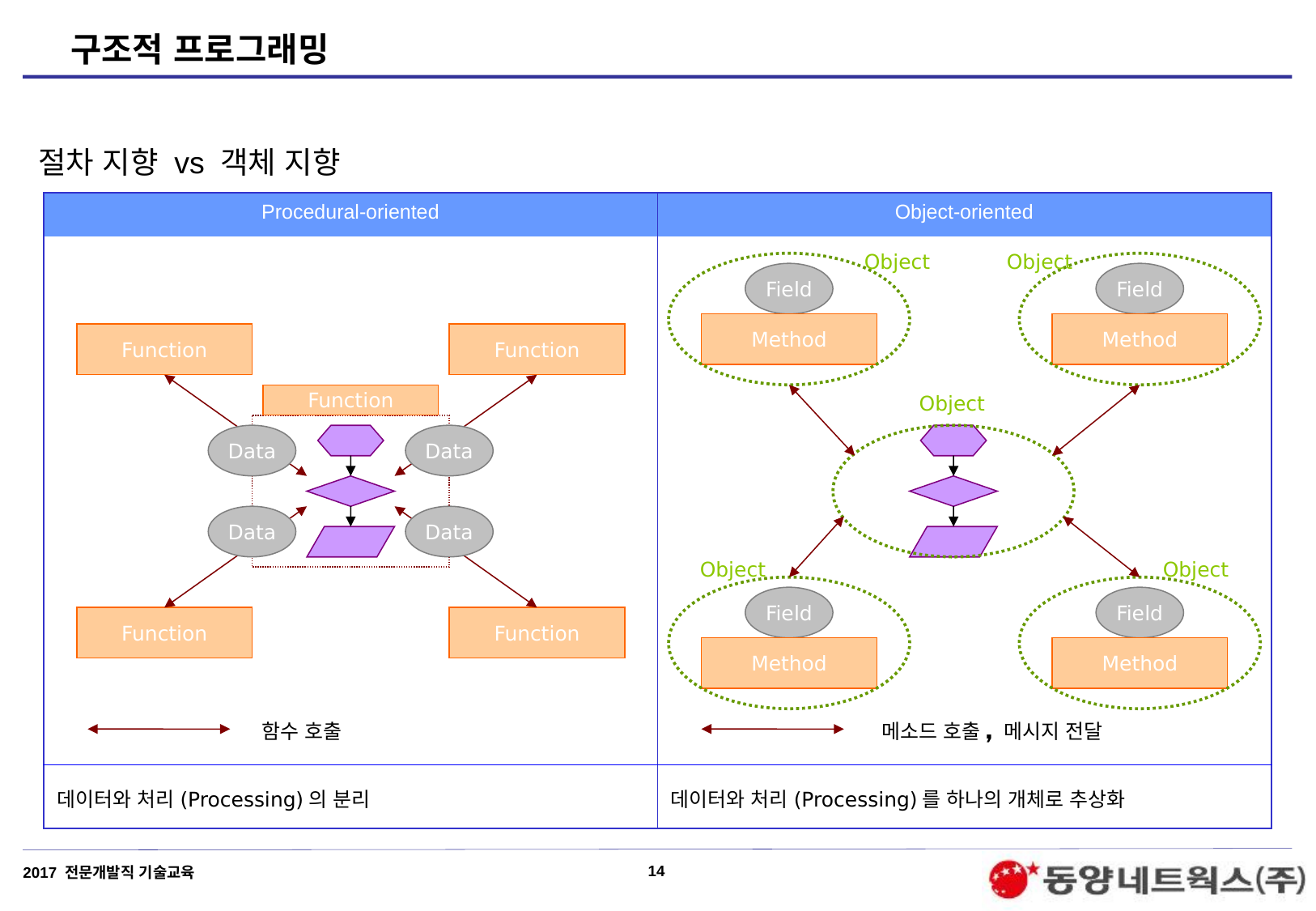

# 구조적 프로그래밍
절차 지향 vs 객체 지향

| Procedural-oriented | Object-oriented |
| --- | --- |
|  |  |
| 데이터와 처리(Processing)의 분리 | 데이터와 처리(Processing)를 하나의 개체로 추상화 |
Object
Object

Field
Method
Field
Method

Object

Object
Object

Field
Method
Field
Method

Function
Function

Function

Data

Data

Data

Data

Function
Function
함수 호출
메소드 호출, 메시지 전달